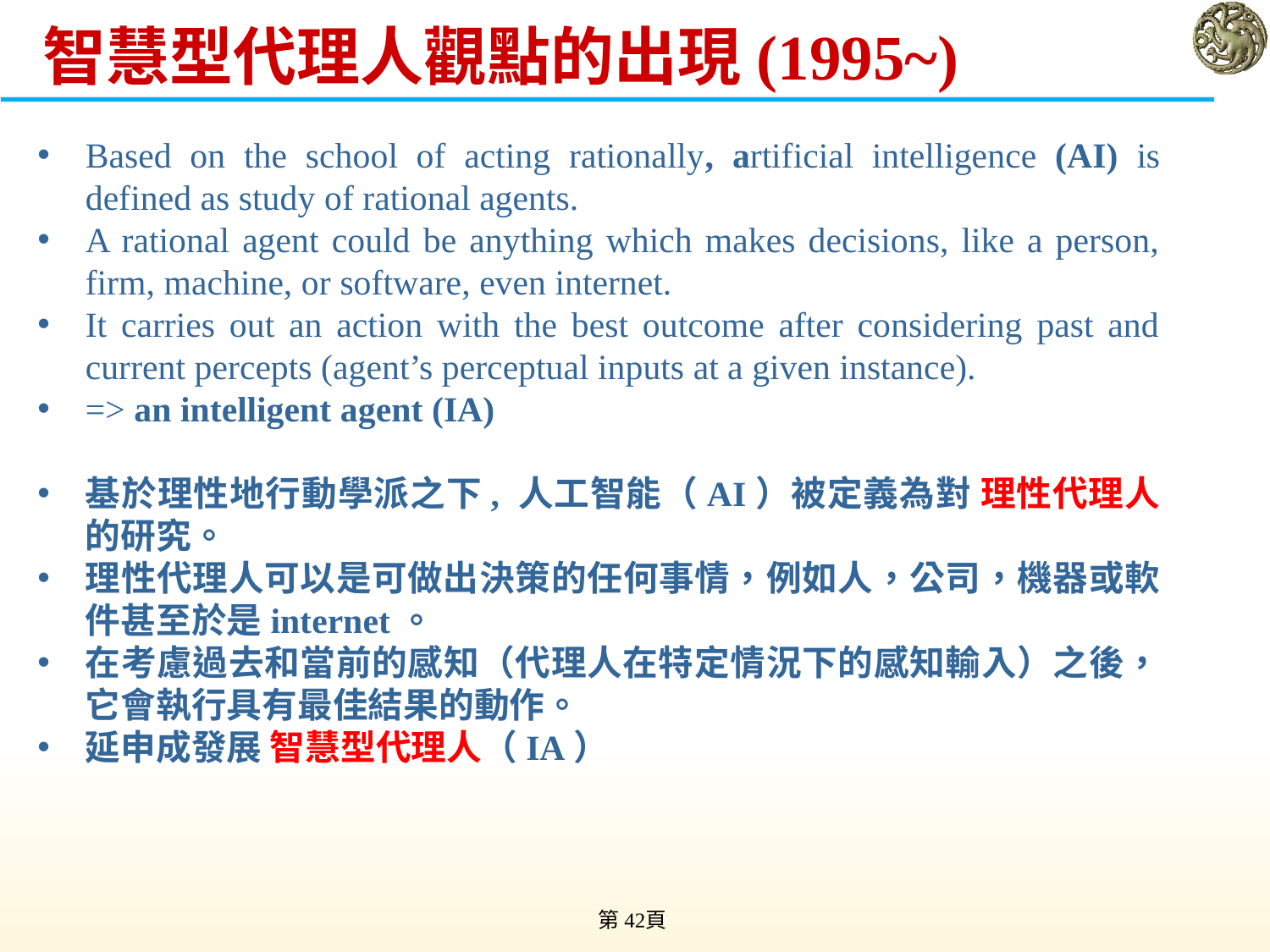

# 智慧型代理人觀點的出現(1995~)
Based on the school of acting rationally, artificial intelligence (AI) is defined as study of rational agents.
A rational agent could be anything which makes decisions, like a person, firm, machine, or software, even internet.
It carries out an action with the best outcome after considering past and current percepts (agent’s perceptual inputs at a given instance).
=> an intelligent agent (IA)

基於理性地行動學派之下, 人工智能（AI）被定義為對 理性代理人 的研究。
理性代理人可以是可做出決策的任何事情，例如人，公司，機器或軟件甚至於是internet。
在考慮過去和當前的感知（代理人在特定情況下的感知輸入）之後，它會執行具有最佳結果的動作。
延申成發展 智慧型代理人（IA）